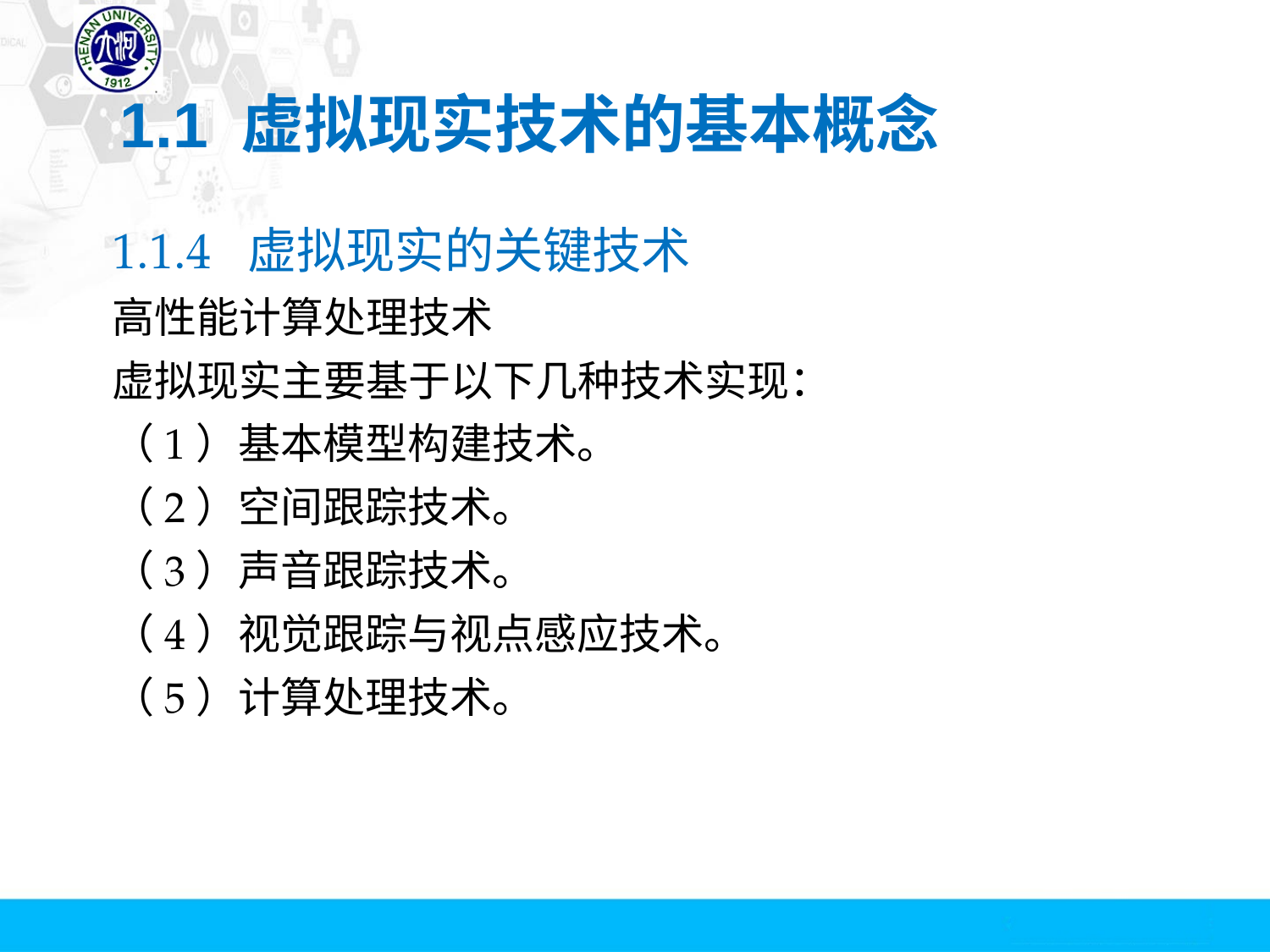

# 1.1 虚拟现实技术的基本概念
1.1.4  虚拟现实的关键技术
高性能计算处理技术
虚拟现实主要基于以下几种技术实现：
（1）基本模型构建技术。
（2）空间跟踪技术。
（3）声音跟踪技术。
（4）视觉跟踪与视点感应技术。
（5）计算处理技术。